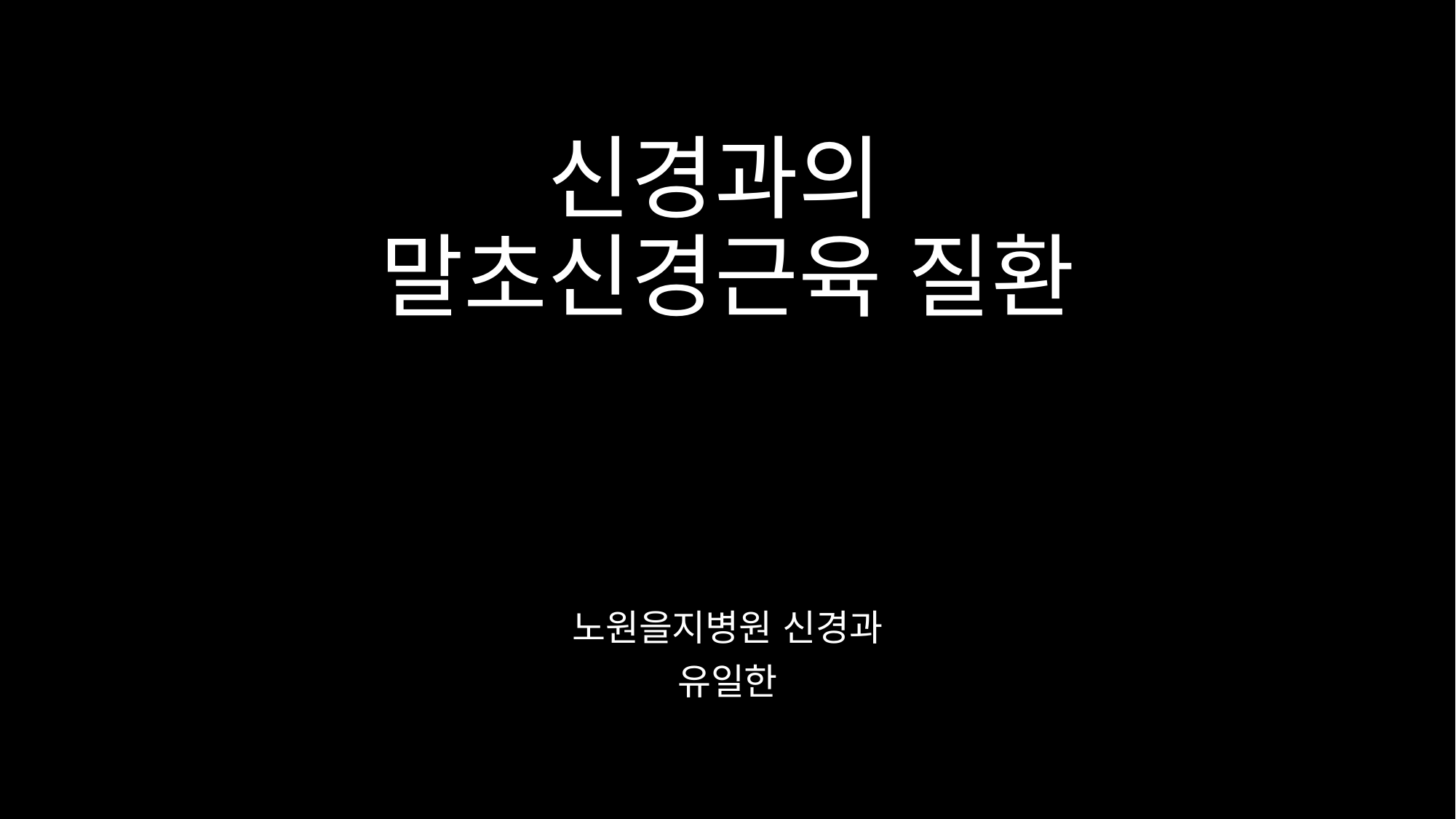

# 신경과의 말초신경근육 질환

노원을지병원 신경과
유일한